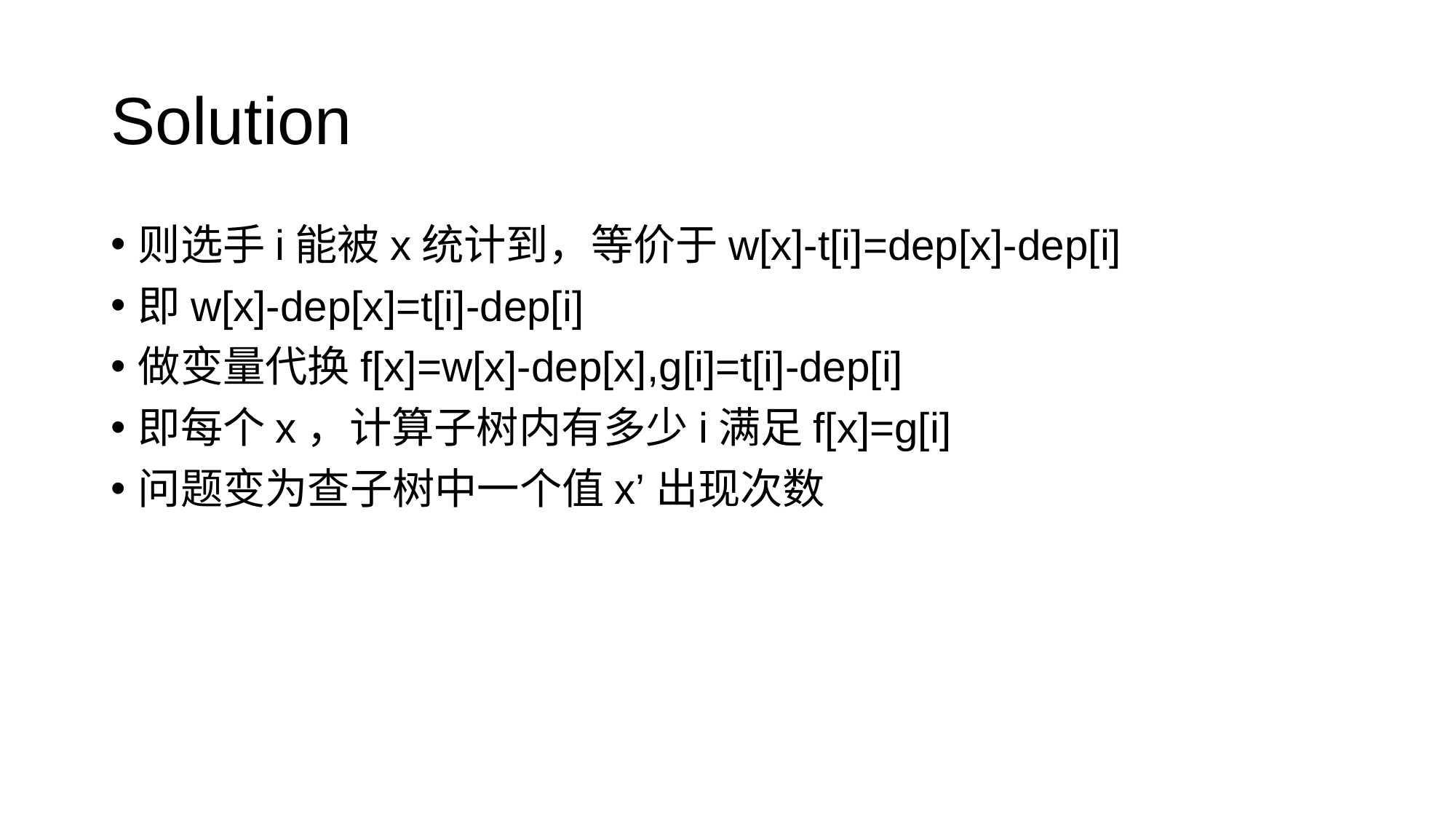

# Solution
则选手i能被x统计到，等价于w[x]-t[i]=dep[x]-dep[i]
即w[x]-dep[x]=t[i]-dep[i]
做变量代换f[x]=w[x]-dep[x],g[i]=t[i]-dep[i]
即每个x，计算子树内有多少i满足f[x]=g[i]
问题变为查子树中一个值x’出现次数